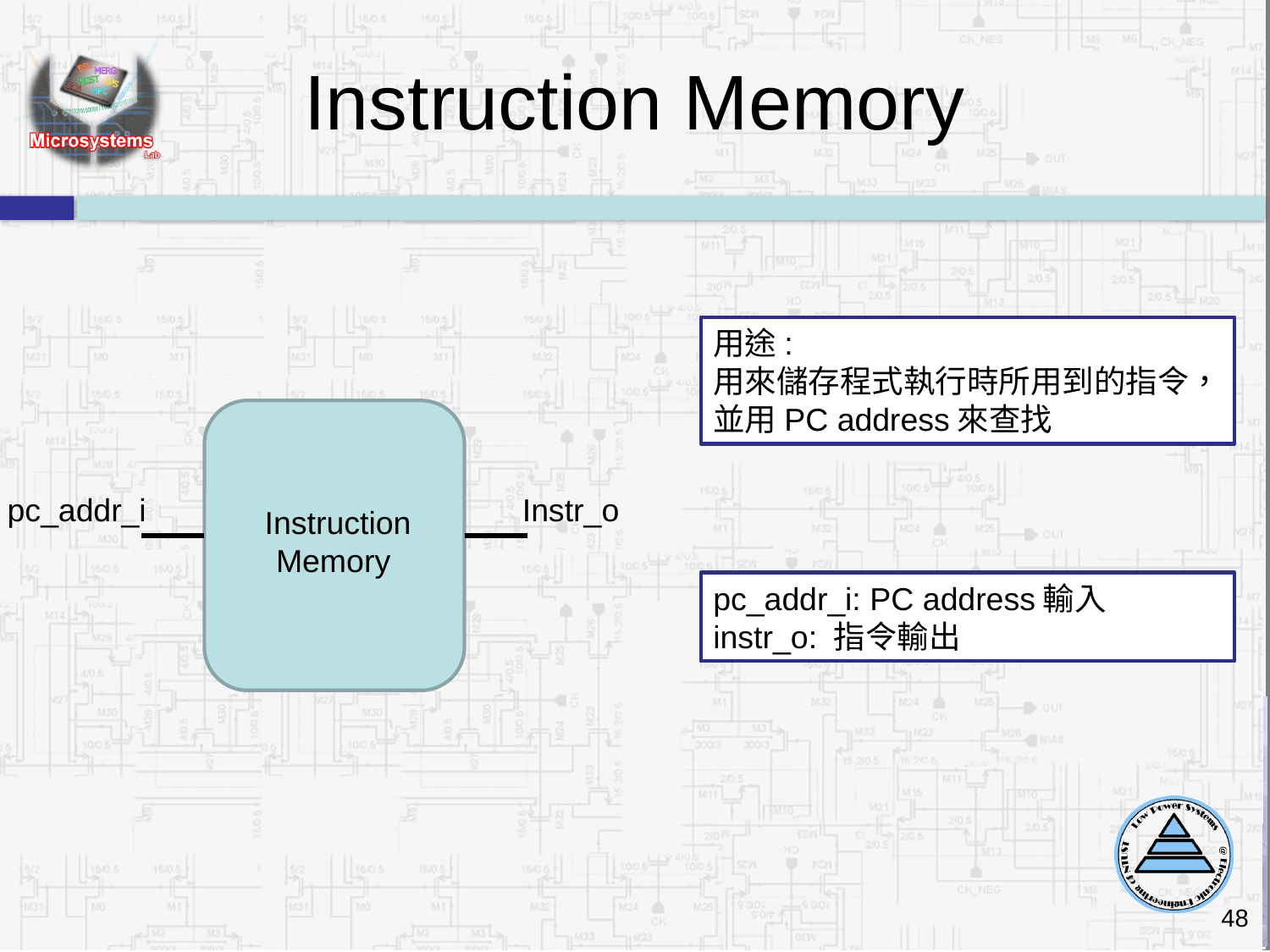

Instruction Memory
用途:
用來儲存程式執行時所用到的指令，並用PC address來查找

pc_addr_i
Instr_o
Instruction Memory
pc_addr_i: PC address輸入
instr_o: 指令輸出
48